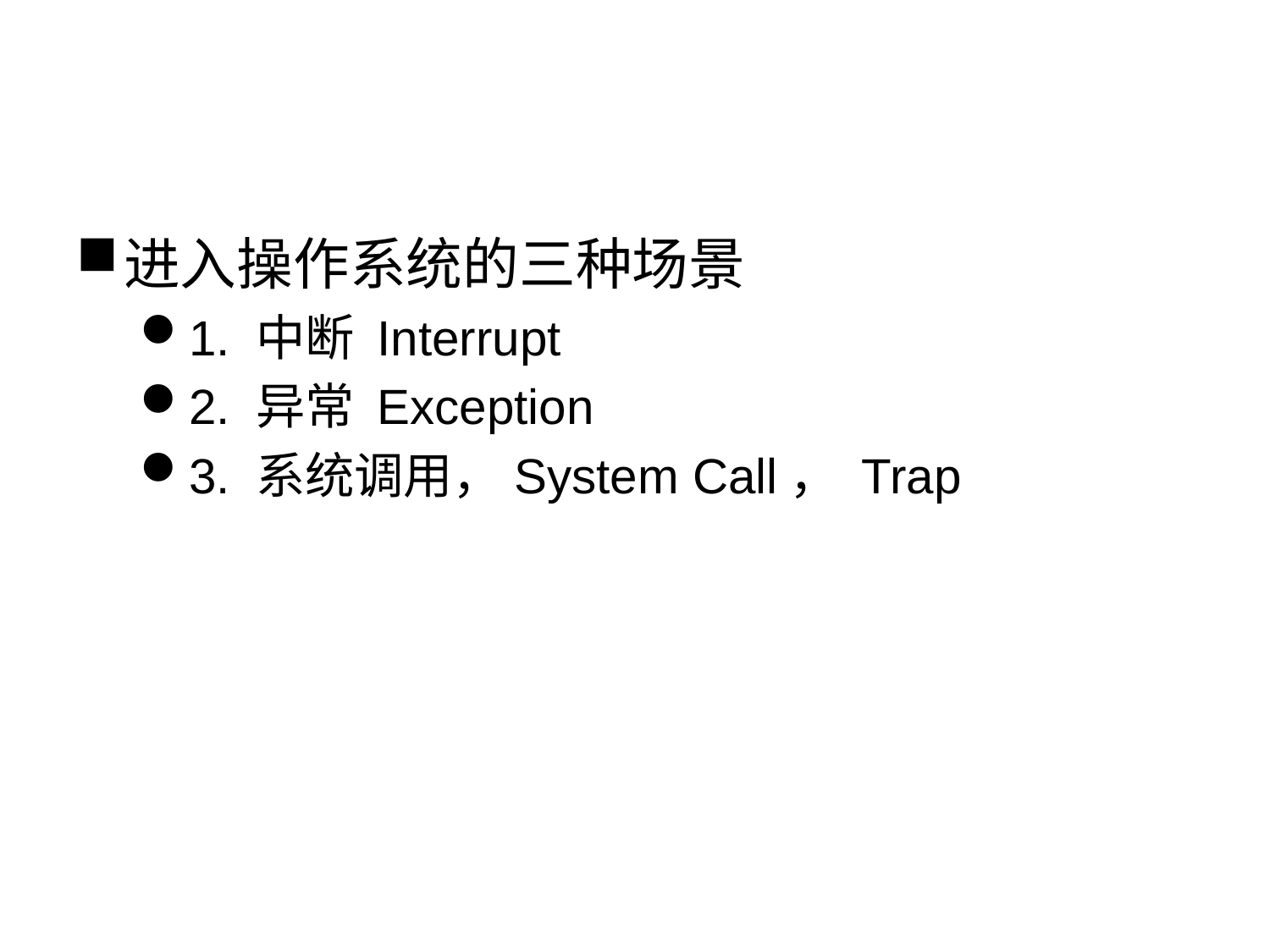

#
进入操作系统的三种场景
1. 中断 Interrupt
2. 异常 Exception
3. 系统调用，System Call， Trap